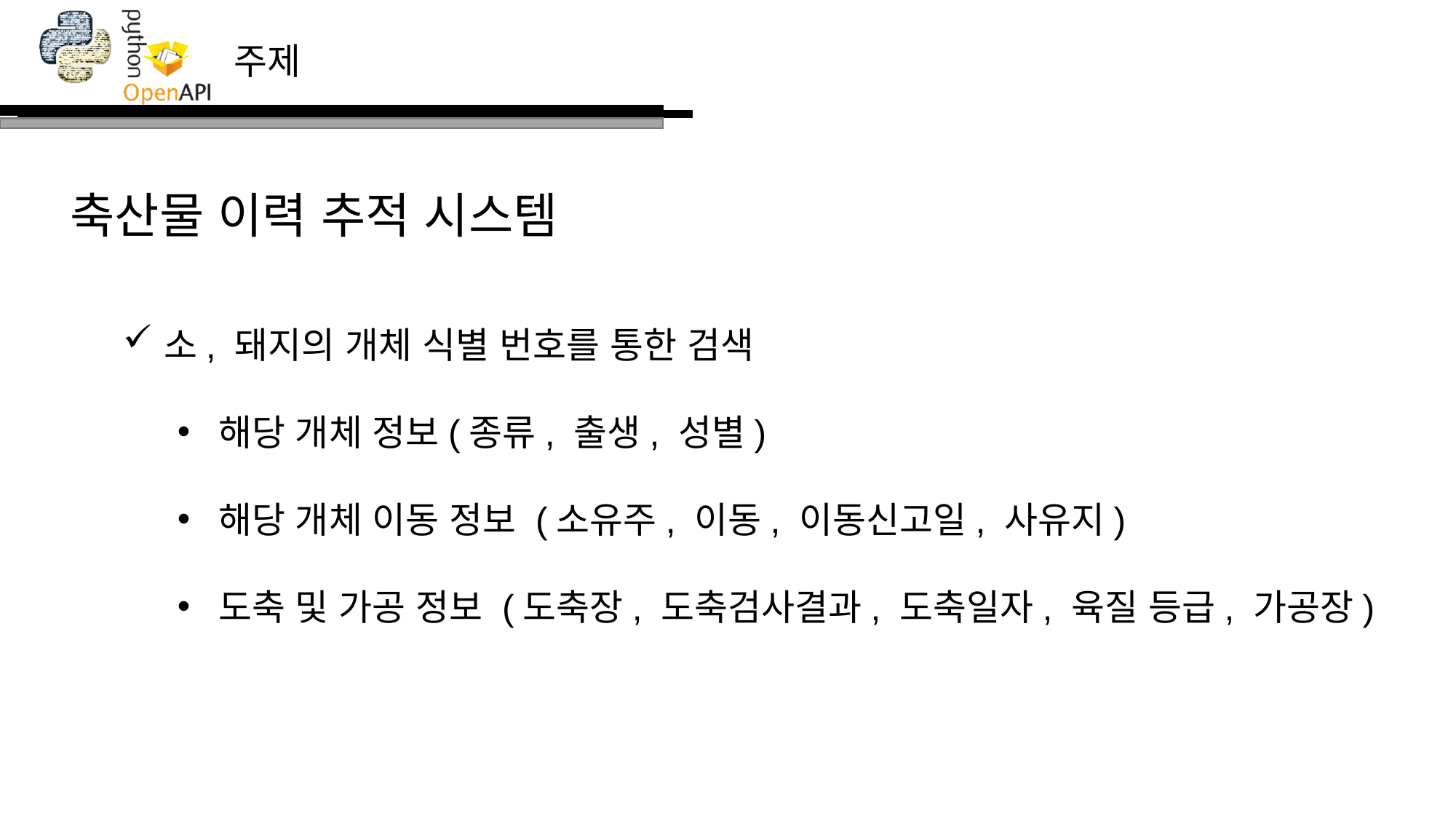

축산물 이력 추적 시스템
소, 돼지의 개체 식별 번호를 통한 검색

해당 개체 정보(종류, 출생, 성별)

해당 개체 이동 정보 (소유주, 이동, 이동신고일, 사유지)

도축 및 가공 정보 (도축장, 도축검사결과, 도축일자, 육질 등급, 가공장)